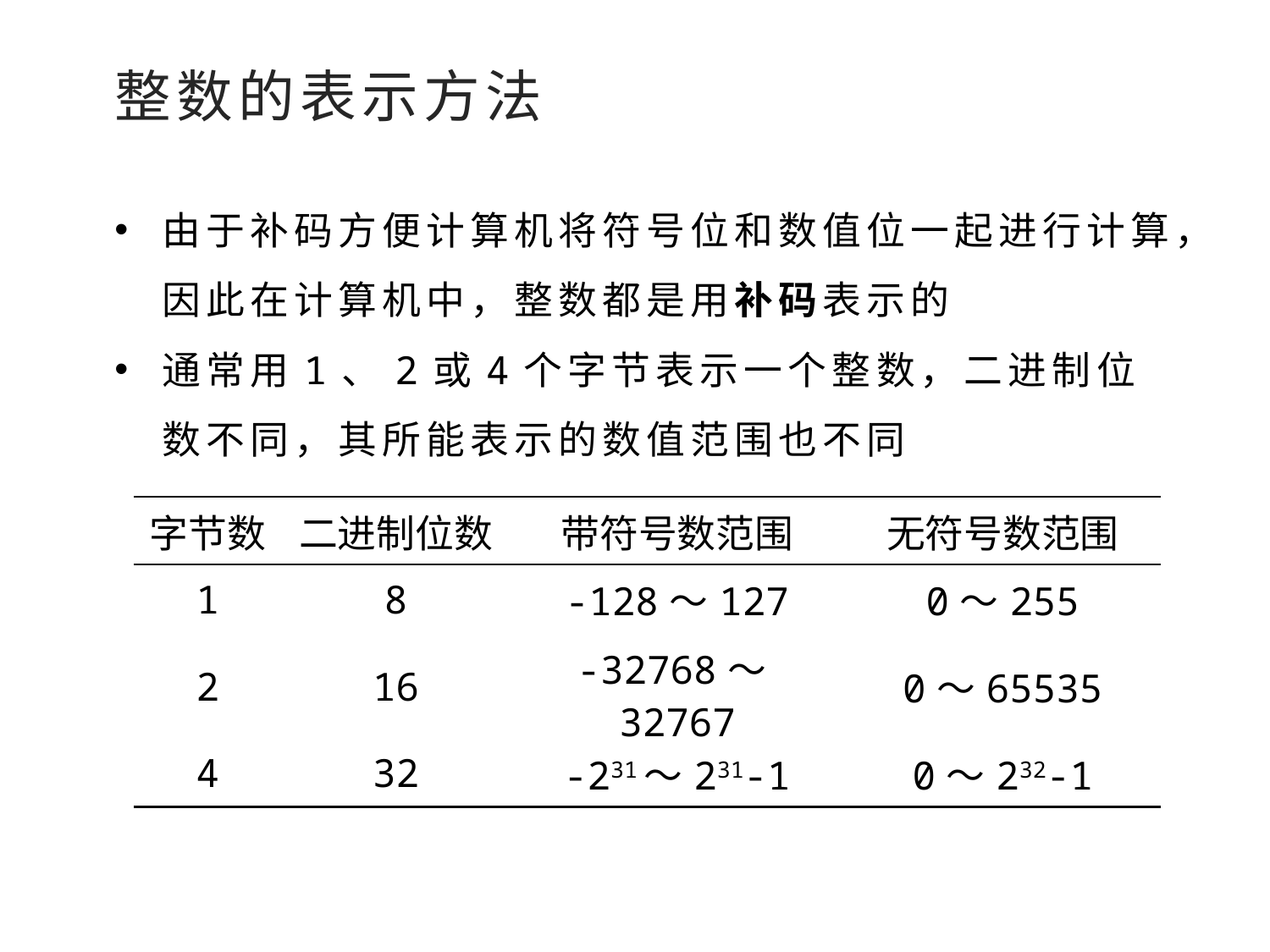

整数的表示方法
由于补码方便计算机将符号位和数值位一起进行计算，因此在计算机中，整数都是用补码表示的
通常用1、2或4个字节表示一个整数，二进制位数不同，其所能表示的数值范围也不同
| 字节数 | 二进制位数 | 带符号数范围 | 无符号数范围 |
| --- | --- | --- | --- |
| 1 | 8 | -128～127 | 0～255 |
| 2 | 16 | -32768～32767 | 0～65535 |
| 4 | 32 | -231～231-1 | 0～232-1 |